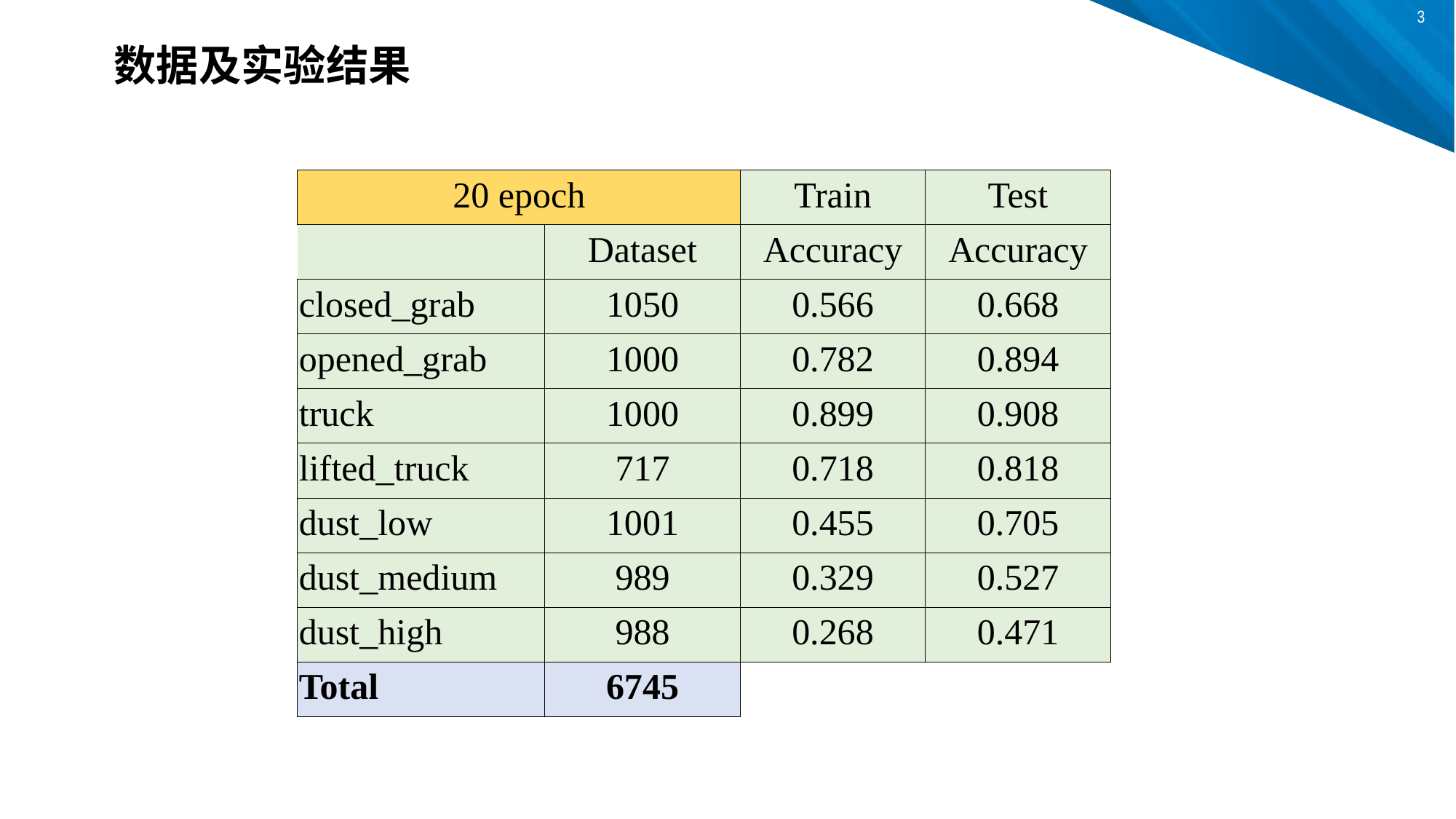

数据及实验结果
| 20 epoch |  | Train | Test |
| --- | --- | --- | --- |
|  | Dataset | Accuracy | Accuracy |
| closed\_grab | 1050 | 0.566 | 0.668 |
| opened\_grab | 1000 | 0.782 | 0.894 |
| truck | 1000 | 0.899 | 0.908 |
| lifted\_truck | 717 | 0.718 | 0.818 |
| dust\_low | 1001 | 0.455 | 0.705 |
| dust\_medium | 989 | 0.329 | 0.527 |
| dust\_high | 988 | 0.268 | 0.471 |
| Total | 6745 |  |  |